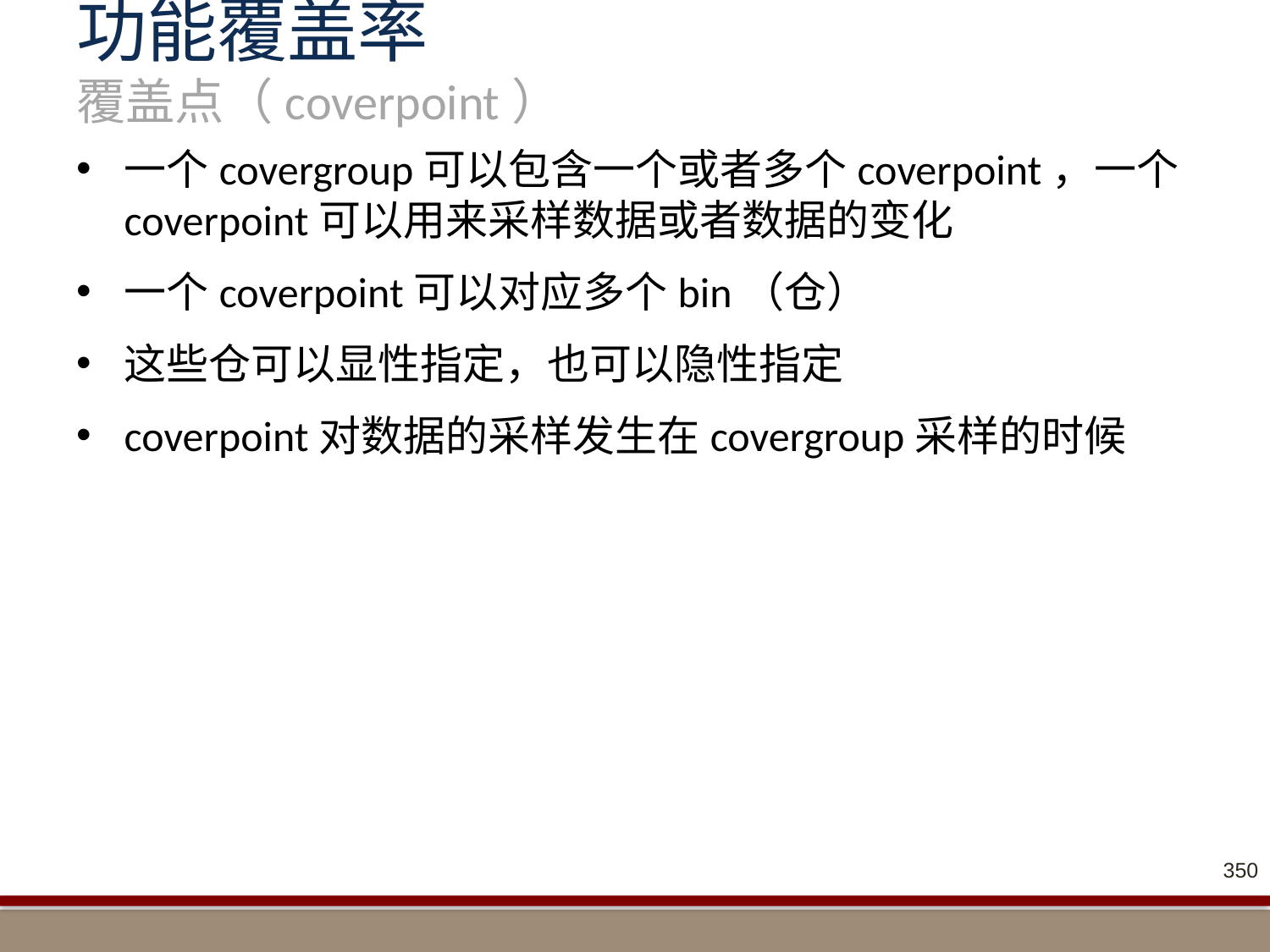

# 功能覆盖率 覆盖点（coverpoint）
一个covergroup可以包含一个或者多个coverpoint，一个coverpoint可以用来采样数据或者数据的变化
一个coverpoint可以对应多个bin（仓）
这些仓可以显性指定，也可以隐性指定
coverpoint对数据的采样发生在covergroup采样的时候
350